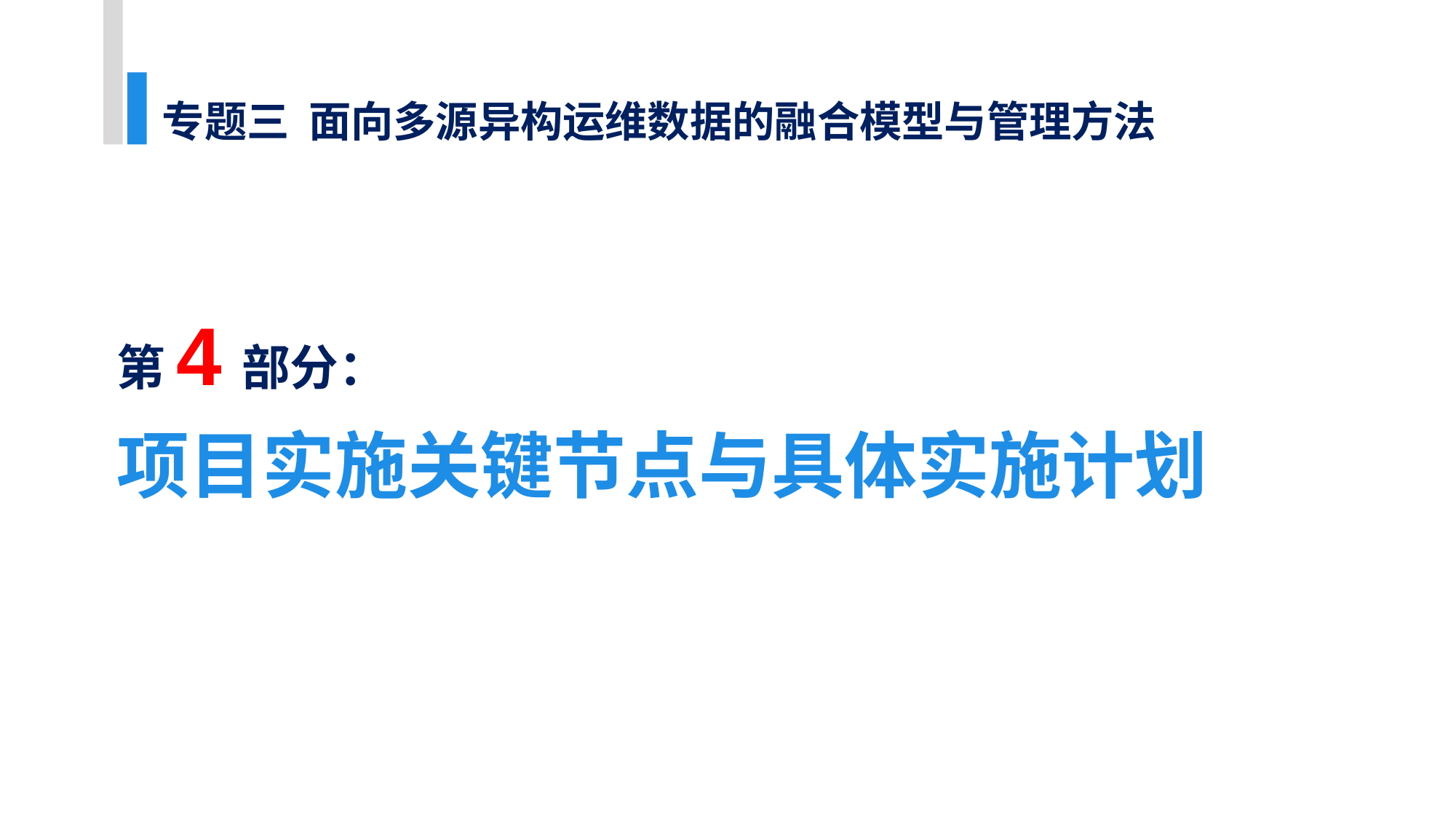

专题三  面向多源异构运维数据的融合模型与管理方法
第4部分：
项目实施关键节点与具体实施计划